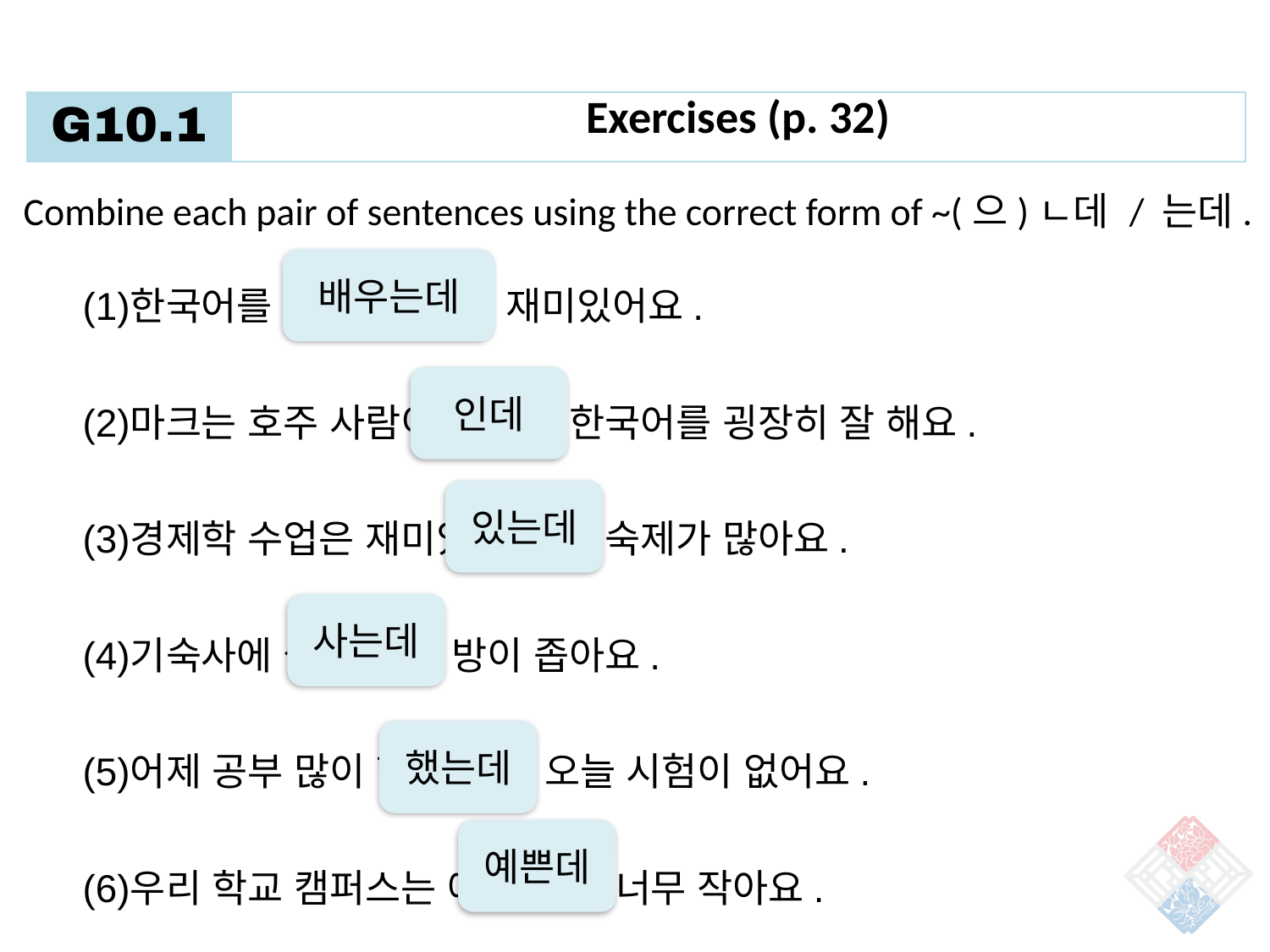

| G10.1 | Exercises (p. 32) |
| --- | --- |
Combine each pair of sentences using the correct form of ~(으)ㄴ데 / 는데.
한국어를 배워요.   /    재미있어요.
마크는 호주 사람이에요. / 한국어를 굉장히 잘 해요.
경제학 수업은 재미있어요. / 숙제가 많아요.
기숙사에 살아요. / 방이 좁아요.
어제 공부 많이 했어요. / 오늘 시험이 없어요.
우리 학교 캠퍼스는 예뻐요. / 너무 작아요.
배우는데
인데
있는데
사는데
했는데
예쁜데